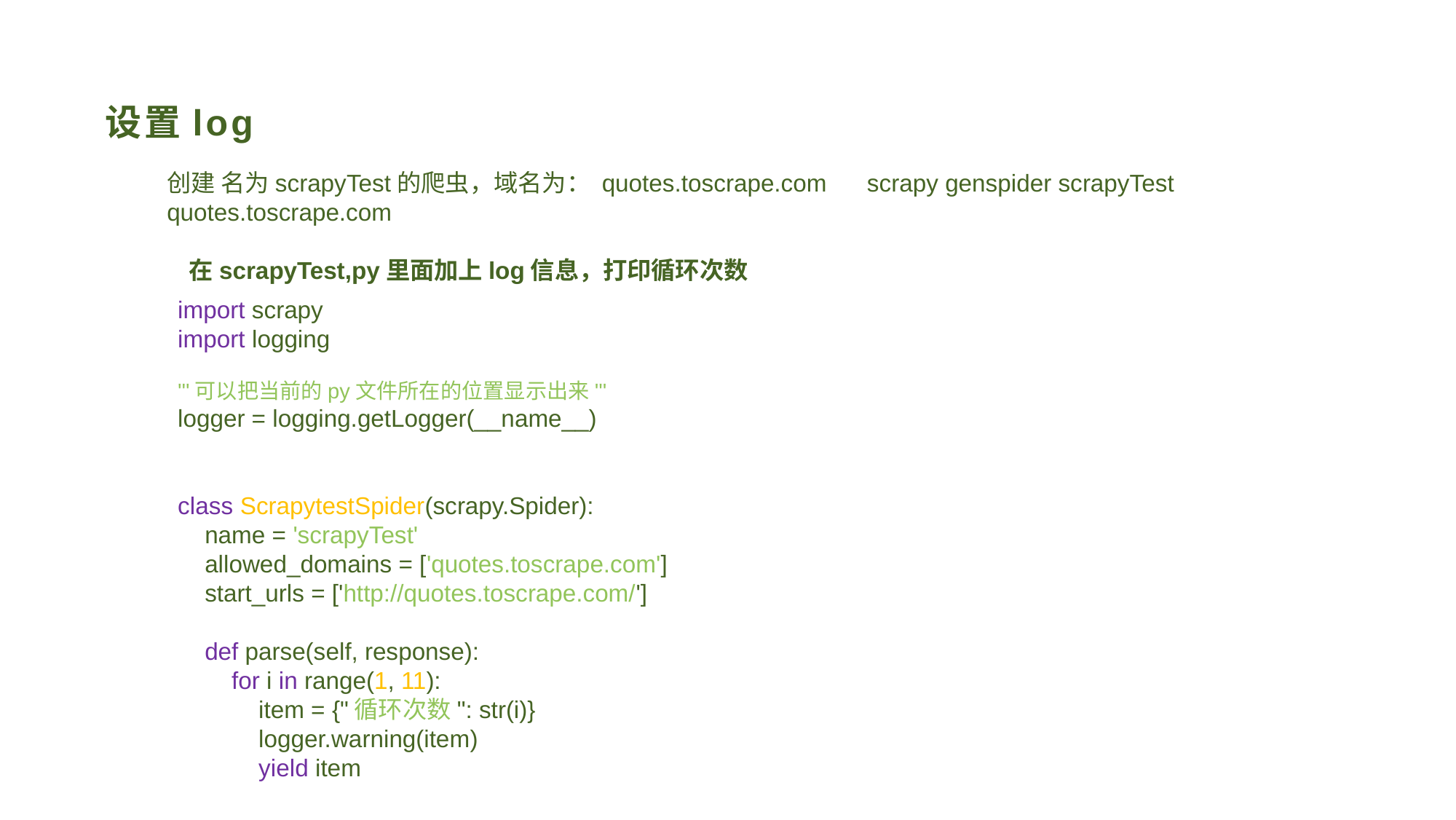

# 设置log
创建 名为scrapyTest的爬虫，域名为： quotes.toscrape.com      scrapy genspider scrapyTest quotes.toscrape.com

   在scrapyTest,py里面加上log信息，打印循环次数

import scrapy
import logging

'''可以把当前的py文件所在的位置显示出来'''
logger = logging.getLogger(__name__)

class ScrapytestSpider(scrapy.Spider):
    name = 'scrapyTest'
    allowed_domains = ['quotes.toscrape.com']
    start_urls = ['http://quotes.toscrape.com/']

    def parse(self, response):
        for i in range(1, 11):
            item = {"循环次数": str(i)}
            logger.warning(item)
            yield item